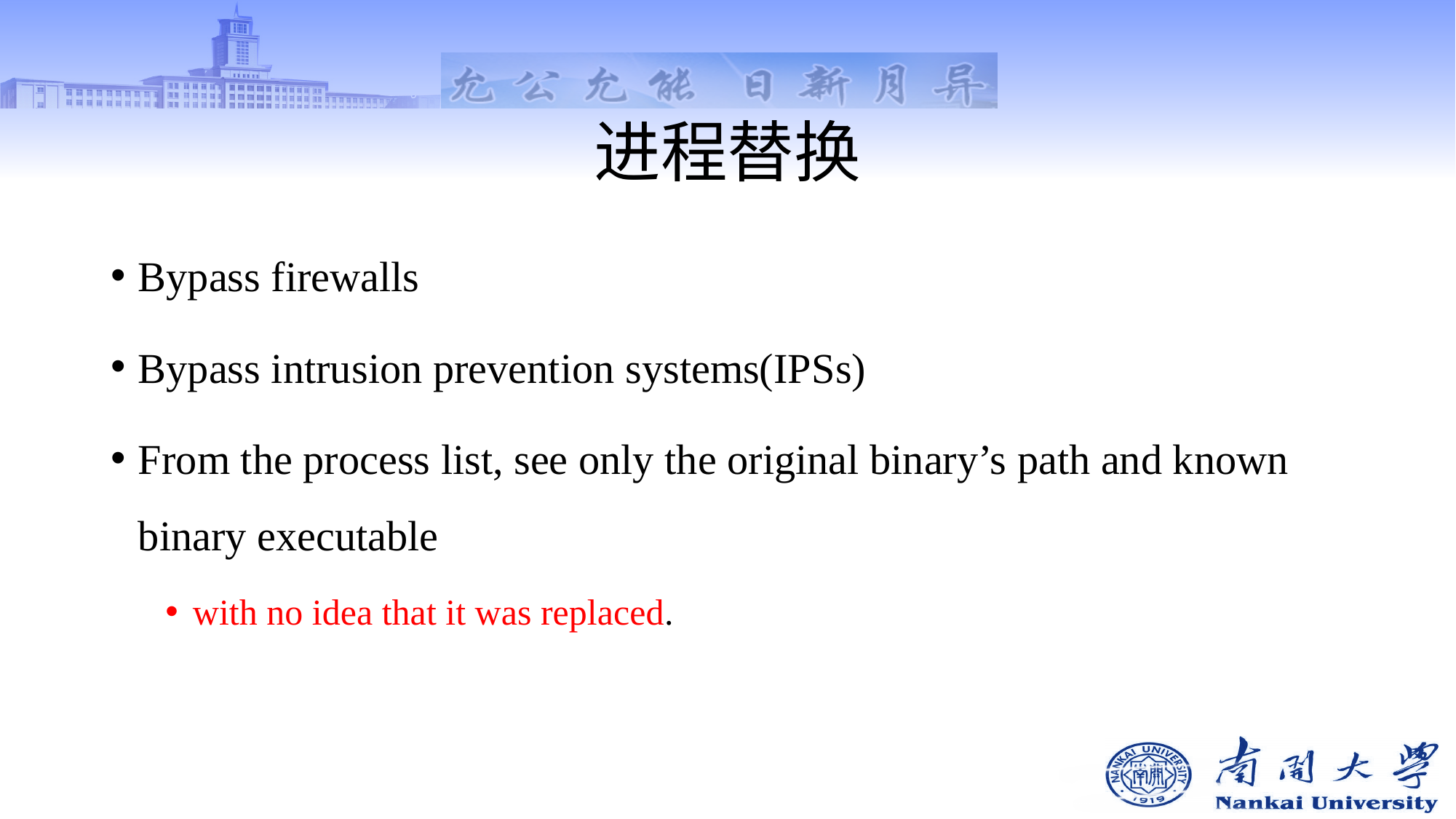

# 进程替换
Bypass firewalls
Bypass intrusion prevention systems(IPSs)
From the process list, see only the original binary’s path and known binary executable
with no idea that it was replaced.